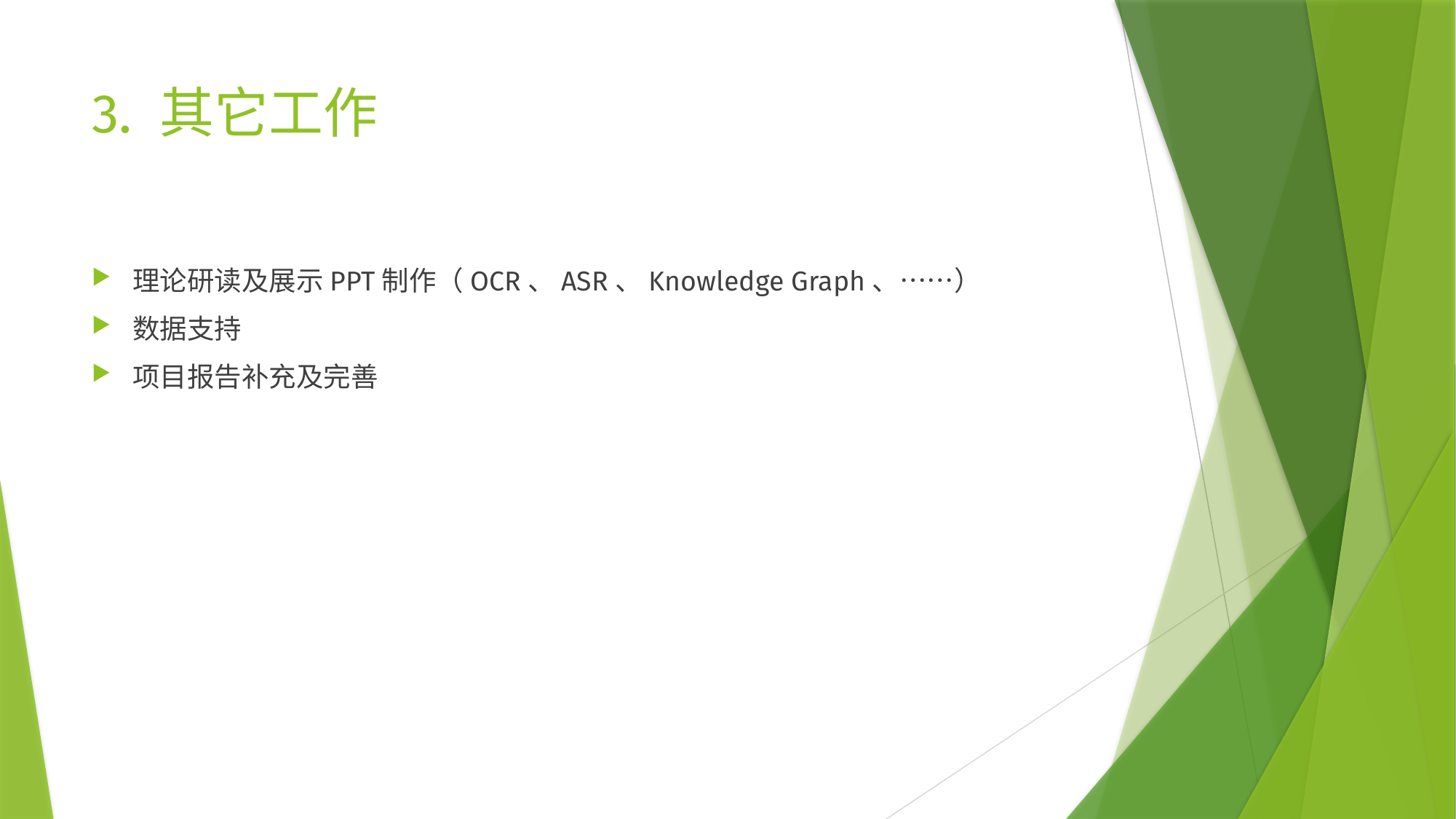

# 3. 其它工作
理论研读及展示PPT制作（OCR、ASR、Knowledge Graph、……）
数据支持
项目报告补充及完善